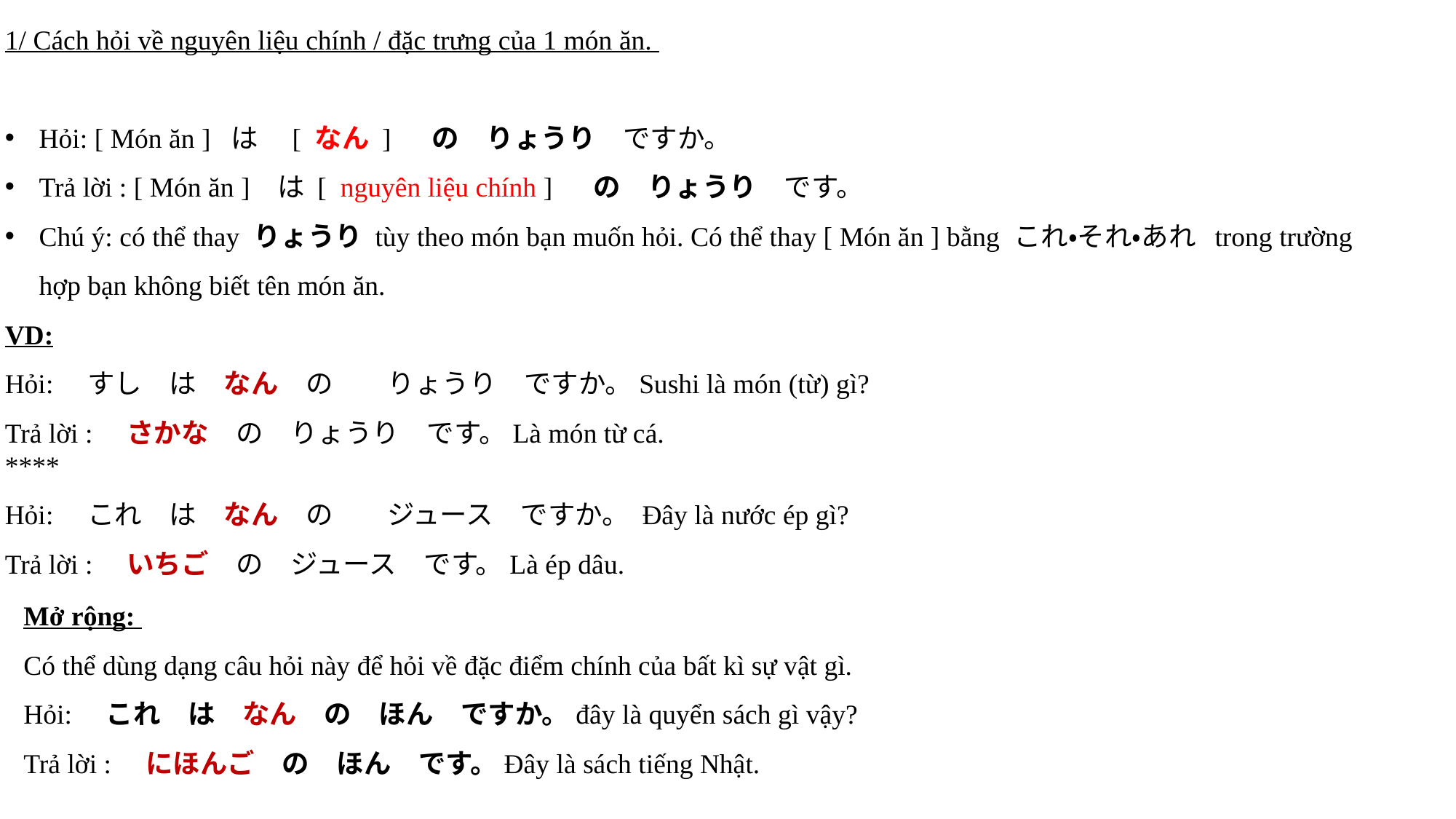

1/ Cách hỏi về nguyên liệu chính / đặc trưng của 1 món ăn.

Hỏi: [ Món ăn ]  は　[ なん ] 　の　りょうり　ですか。
Trả lời : [ Món ăn ]   は [  nguyên liệu chính ] 　の　りょうり　です。
Chú ý: có thể thay りょうり tùy theo món bạn muốn hỏi. Có thể thay [ Món ăn ] bằng これ・それ・あれ  trong trường hợp bạn không biết tên món ăn.
VD:
Hỏi:　すし　は　なん　の　　りょうり　ですか。Sushi là món (từ) gì?
Trả lời :　さかな　の　りょうり　です。Là món từ cá.
****
Hỏi:　これ　は　なん　の　　ジュース　ですか。 Đây là nước ép gì?
Trả lời :　いちご　の　ジュース　です。Là ép dâu.

Mở rộng:
Có thể dùng dạng câu hỏi này để hỏi về đặc điểm chính của bất kì sự vật gì.
Hỏi:　これ　は　なん　の　ほん　ですか。đây là quyển sách gì vậy?
Trả lời :　にほんご　の　ほん　です。Đây là sách tiếng Nhật.